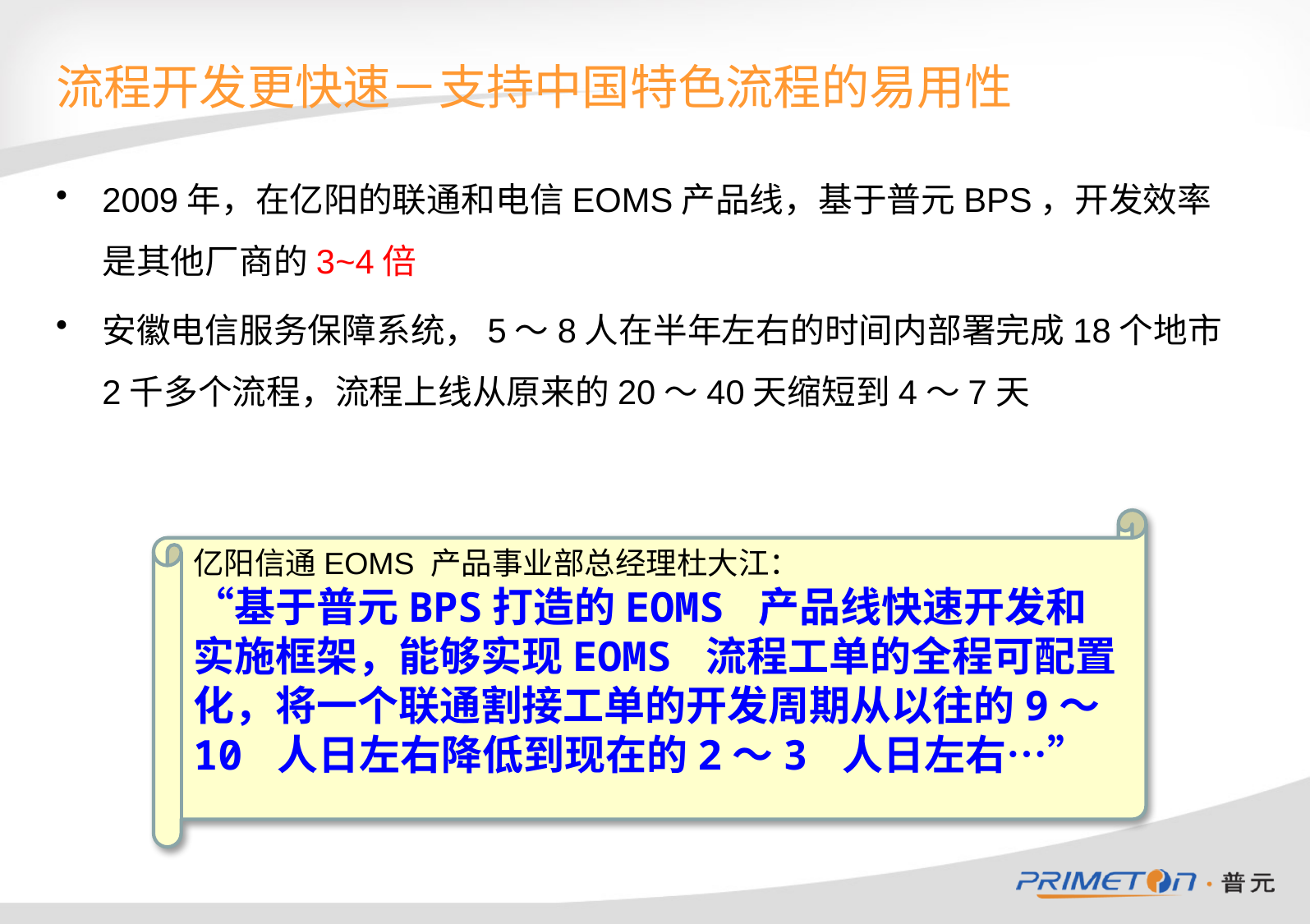

# 流程开发更快速－支持中国特色流程的易用性
2009年，在亿阳的联通和电信EOMS产品线，基于普元BPS，开发效率是其他厂商的3~4倍
安徽电信服务保障系统，5～8人在半年左右的时间内部署完成18个地市2千多个流程，流程上线从原来的20～40天缩短到4～7天
亿阳信通EOMS 产品事业部总经理杜大江：
“基于普元BPS打造的EOMS 产品线快速开发和实施框架，能够实现EOMS 流程工单的全程可配置化，将一个联通割接工单的开发周期从以往的9～10 人日左右降低到现在的2～3 人日左右…”